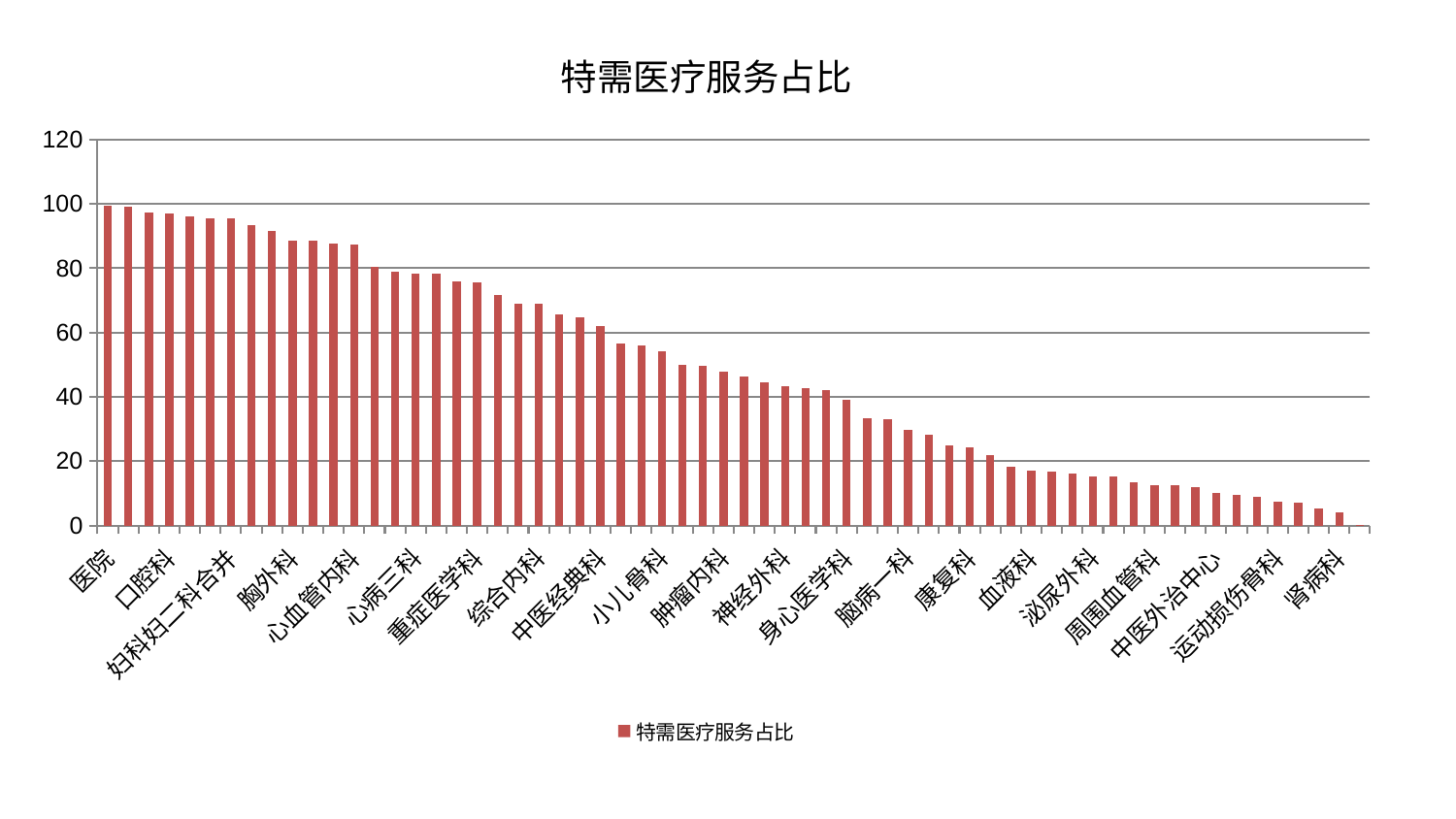

### Chart: 特需医疗服务占比

| Category | 特需医疗服务占比 |
|---|---|
| 医院 | 99.43663756671894 |
| 呼吸内科 | 98.99749220975774 |
| 老年医学科 | 97.43186671520961 |
| 口腔科 | 97.11409734646979 |
| 小儿推拿科 | 96.1212460783727 |
| 脑病三科 | 95.57504649874151 |
| 妇科妇二科合并 | 95.38315722829141 |
| 肝病科 | 93.30799617303363 |
| 儿科 | 91.74421119571632 |
| 胸外科 | 88.67592633896516 |
| 显微骨科 | 88.67445859986422 |
| 骨科 | 87.6975357618422 |
| 心血管内科 | 87.50873460563133 |
| 耳鼻喉科 | 80.53734169718724 |
| 风湿病科 | 78.8573499491755 |
| 心病三科 | 78.46454679695223 |
| 心病二科 | 78.2074851231312 |
| 微创骨科 | 75.98844914849236 |
| 重症医学科 | 75.51150147514127 |
| 肛肠科 | 71.81520931870227 |
| 内分泌科 | 69.10047194625066 |
| 综合内科 | 68.97759283293583 |
| 消化内科 | 65.68783375081533 |
| 男科 | 64.86410224085677 |
| 中医经典科 | 61.96312694259647 |
| 肾脏内科 | 56.740373369681095 |
| 妇二科 | 56.0113719005114 |
| 小儿骨科 | 54.30097520631485 |
| 普通外科 | 49.94642336219537 |
| 脾胃病科 | 49.534240531057705 |
| 肿瘤内科 | 47.79850469676812 |
| 东区重症医学科 | 46.19635063139087 |
| 乳腺甲状腺外科 | 44.5072510331429 |
| 神经外科 | 43.240914374411844 |
| 创伤骨科 | 42.76254092998637 |
| 心病四科 | 42.0786807002806 |
| 身心医学科 | 38.958240912320605 |
| 脑病二科 | 33.341249282025956 |
| 治未病中心 | 33.154697087304456 |
| 脑病一科 | 29.870654862775915 |
| 肝胆外科 | 28.338840885681392 |
| 关节骨科 | 25.016615597171477 |
| 康复科 | 24.43825556041894 |
| 产科 | 21.73475970754184 |
| 美容皮肤科 | 18.362832928836205 |
| 血液科 | 16.96796061911201 |
| 心病一科 | 16.663913433344636 |
| 神经内科 | 16.20105900788602 |
| 泌尿外科 | 15.283228853998088 |
| 针灸科 | 15.111194017451378 |
| 推拿科 | 13.5741640796615 |
| 周围血管科 | 12.669672170869696 |
| 妇科 | 12.425174584418496 |
| 脊柱骨科 | 11.964723018047119 |
| 中医外治中心 | 9.989461248428677 |
| 东区肾病科 | 9.393187346500898 |
| 西区重症医学科 | 8.799415321120495 |
| 运动损伤骨科 | 7.35553599889005 |
| 脾胃科消化科合并 | 7.2471645124362105 |
| 眼科 | 5.351499781210078 |
| 肾病科 | 4.056292726719435 |
| 皮肤科 | 0.05949829879989821 |
79